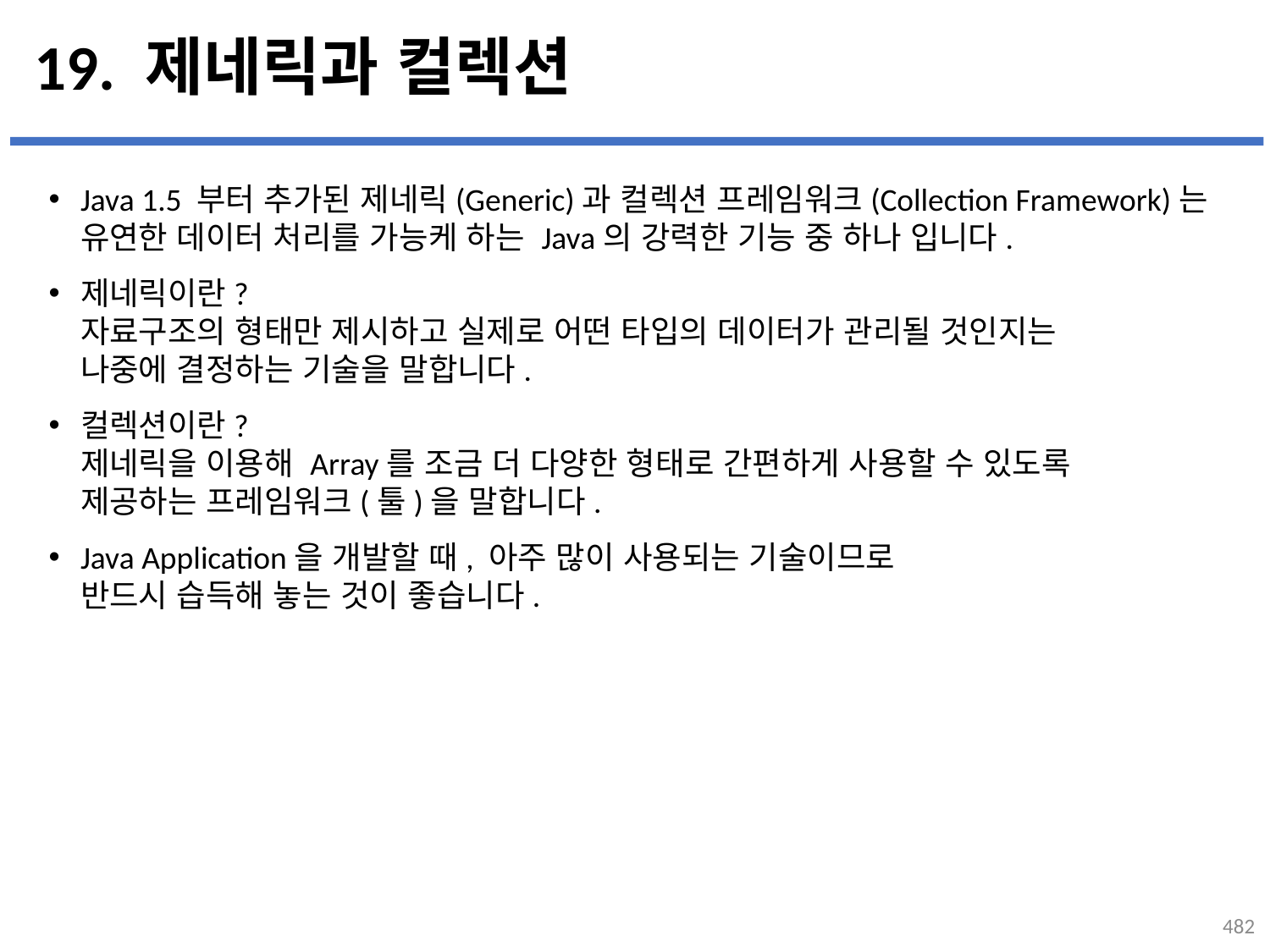

# 19. 제네릭과 컬렉션
Java 1.5 부터 추가된 제네릭(Generic)과 컬렉션 프레임워크(Collection Framework)는
유연한 데이터 처리를 가능케 하는 Java의 강력한 기능 중 하나 입니다.
제네릭이란?
자료구조의 형태만 제시하고 실제로 어떤 타입의 데이터가 관리될 것인지는
나중에 결정하는 기술을 말합니다.
컬렉션이란?
제네릭을 이용해 Array를 조금 더 다양한 형태로 간편하게 사용할 수 있도록
제공하는 프레임워크(툴)을 말합니다.
Java Application을 개발할 때, 아주 많이 사용되는 기술이므로
반드시 습득해 놓는 것이 좋습니다.
...

설명
482